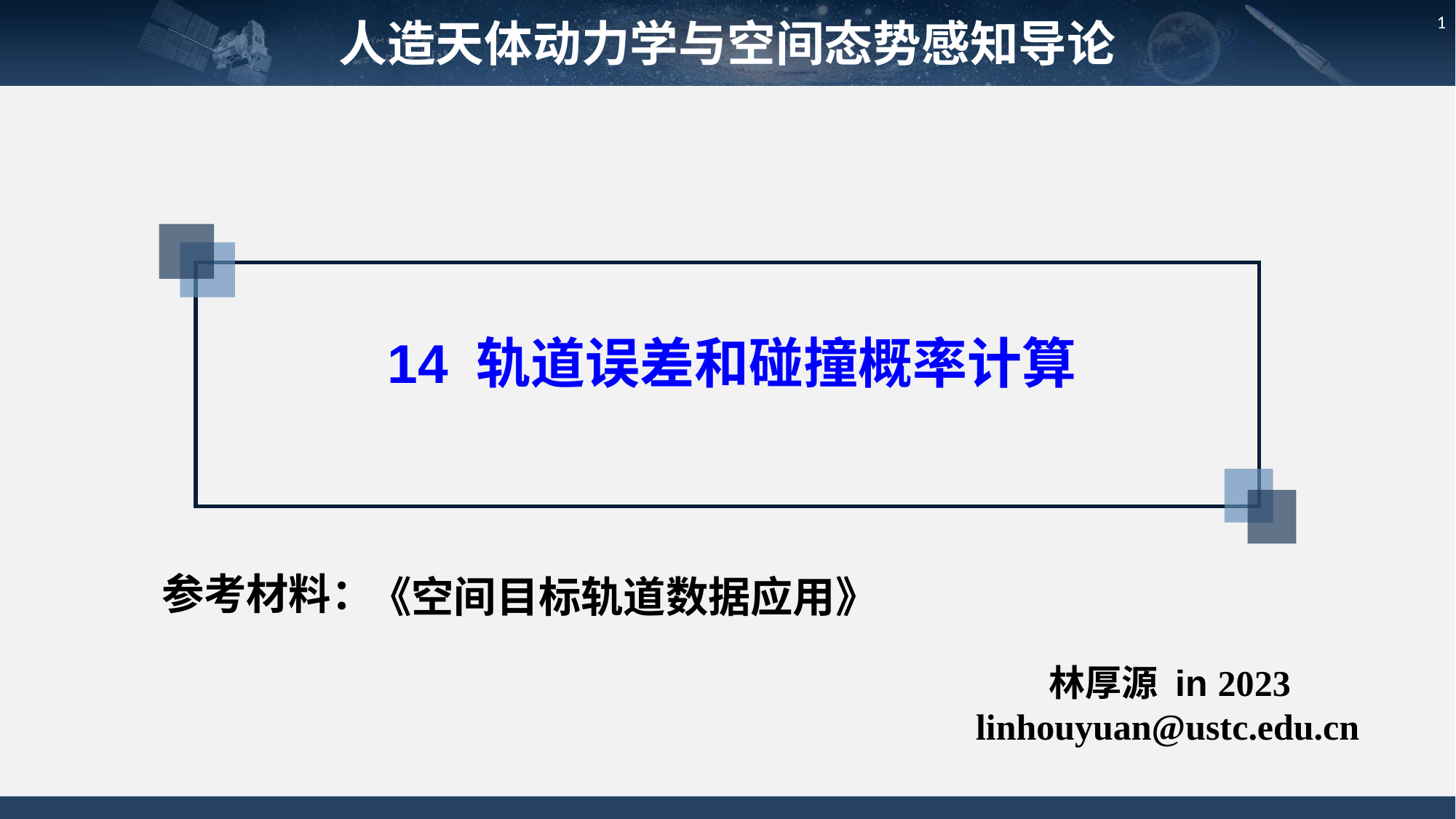

人造天体动力学与空间态势感知导论
1

14 轨道误差和碰撞概率计算

参考材料：
《空间目标轨道数据应用》
林厚源 in 2023
linhouyuan@ustc.edu.cn